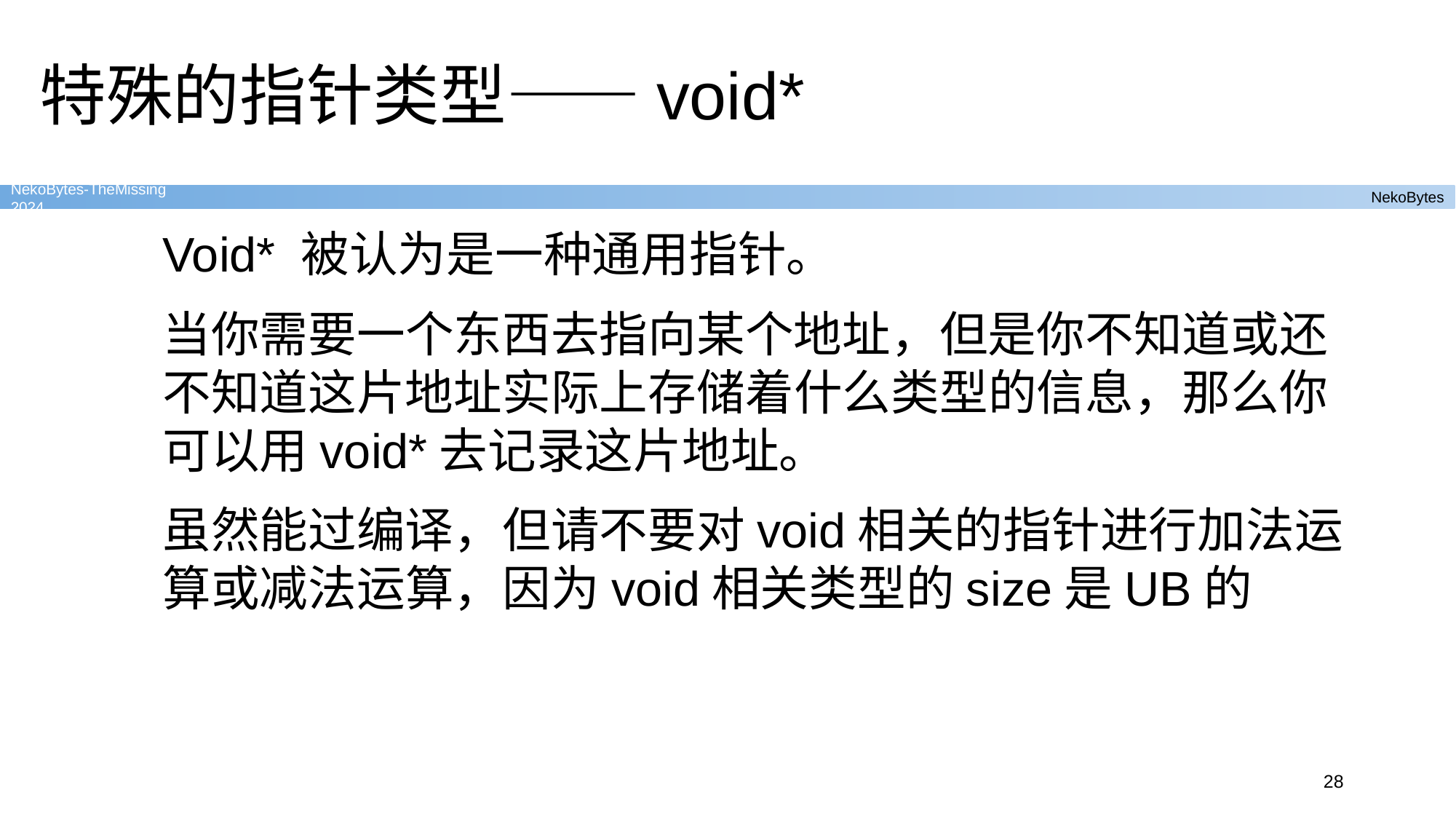

# 特殊的指针类型——void*
Void* 被认为是一种通用指针。
当你需要一个东西去指向某个地址，但是你不知道或还不知道这片地址实际上存储着什么类型的信息，那么你可以用void*去记录这片地址。
虽然能过编译，但请不要对void相关的指针进行加法运算或减法运算，因为void相关类型的size是UB的
28